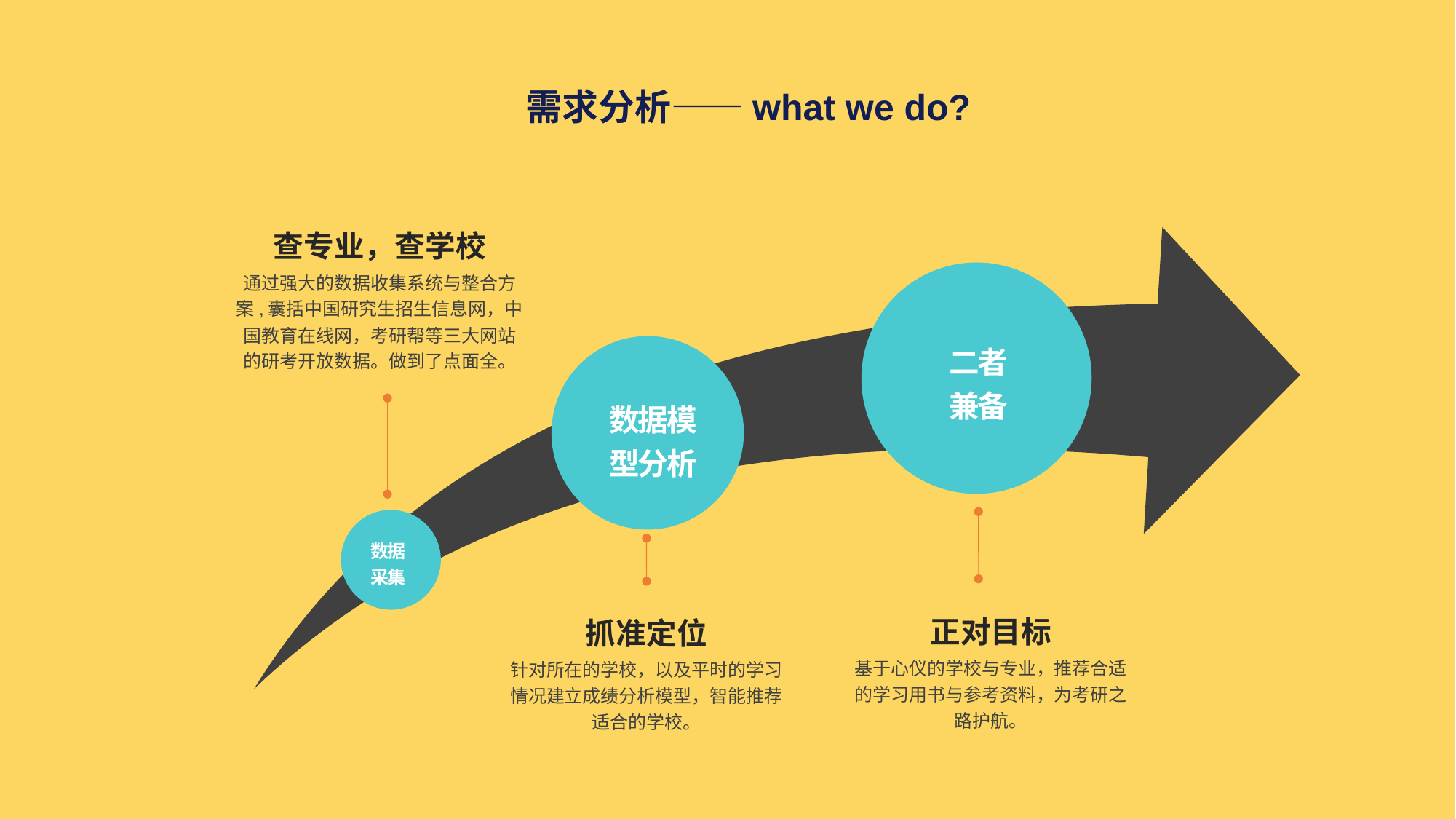

需求分析——what we do?

查专业，查学校
通过强大的数据收集系统与整合方案,囊括中国研究生招生信息网，中国教育在线网，考研帮等三大网站的研考开放数据。做到了点面全。

二者兼备

数据模型分析

数据采集

正对目标
基于心仪的学校与专业，推荐合适的学习用书与参考资料，为考研之路护航。
抓准定位
针对所在的学校，以及平时的学习情况建立成绩分析模型，智能推荐适合的学校。